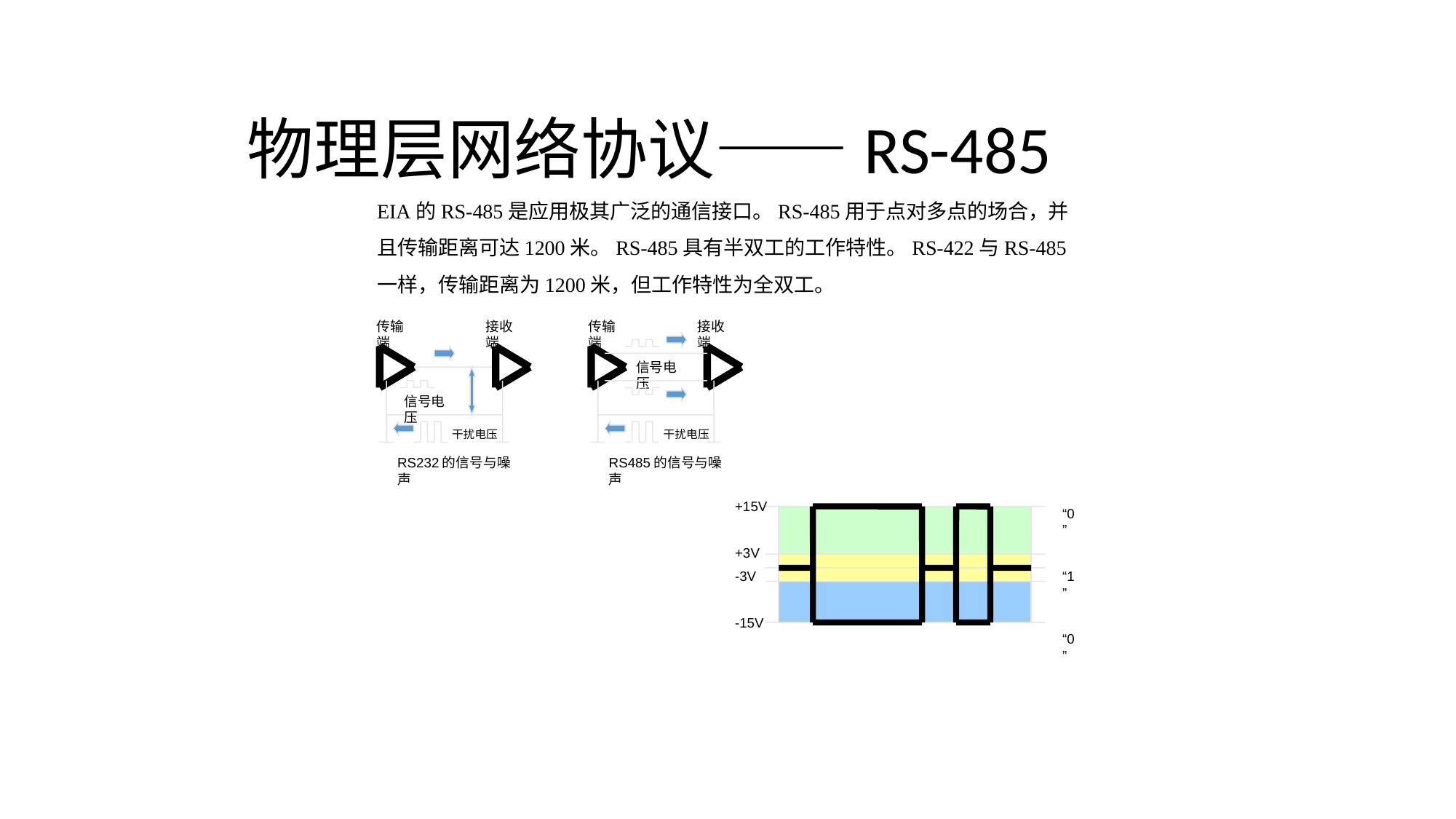

# 物理层网络协议——RS-485
EIA的RS-485是应用极其广泛的通信接口。RS-485用于点对多点的场合，并且传输距离可达1200米。RS-485具有半双工的工作特性。RS-422与RS-485一样，传输距离为1200米，但工作特性为全双工。
传输端
接收端
传输端
接收端

信号电压

信号电压

干扰电压

干扰电压
RS232的信号与噪声
RS485的信号与噪声
+15V

+3V
-3V

-15V
“0”

“1”

“0”